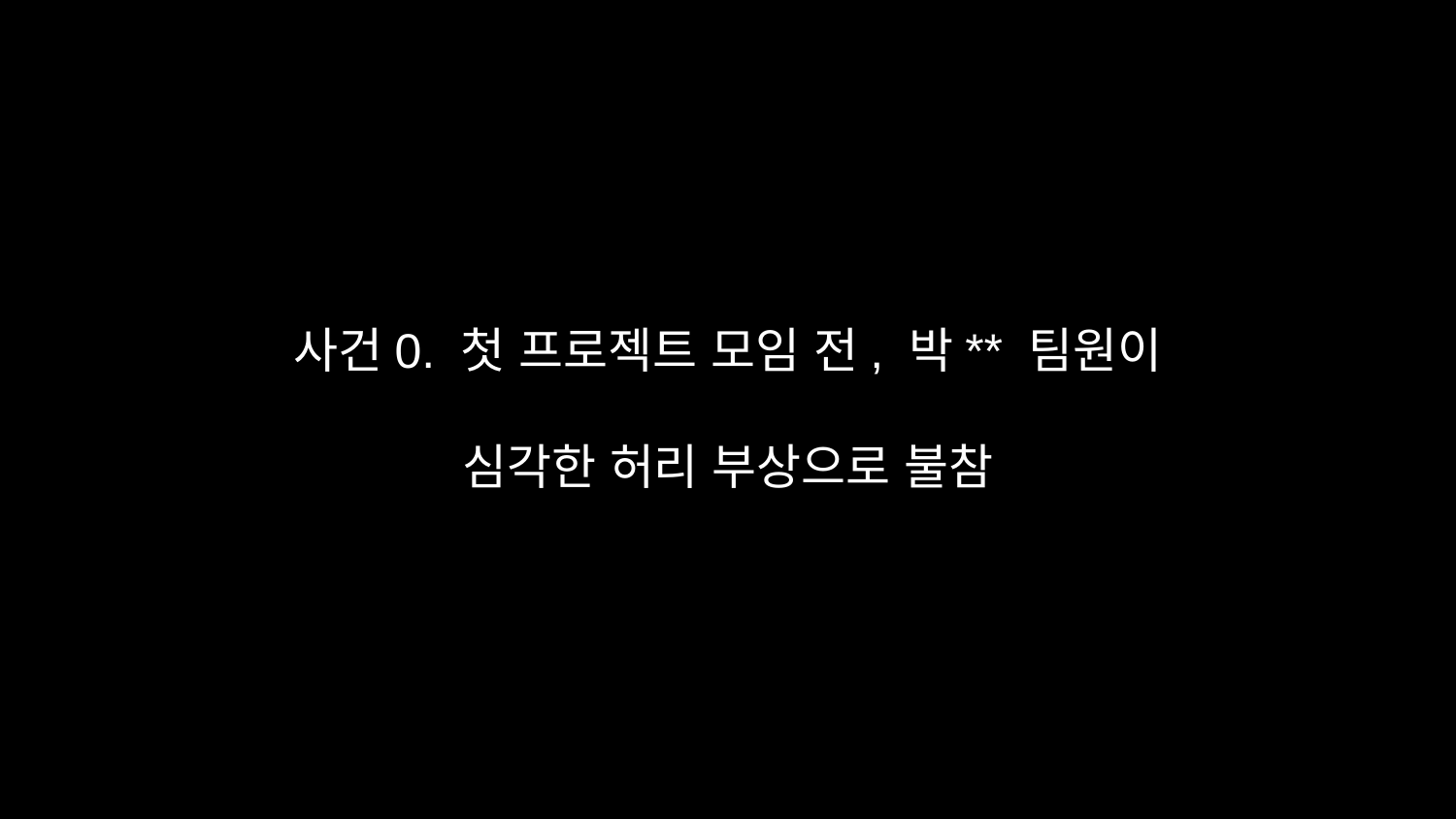

사건0. 첫 프로젝트 모임 전, 박** 팀원이
심각한 허리 부상으로 불참